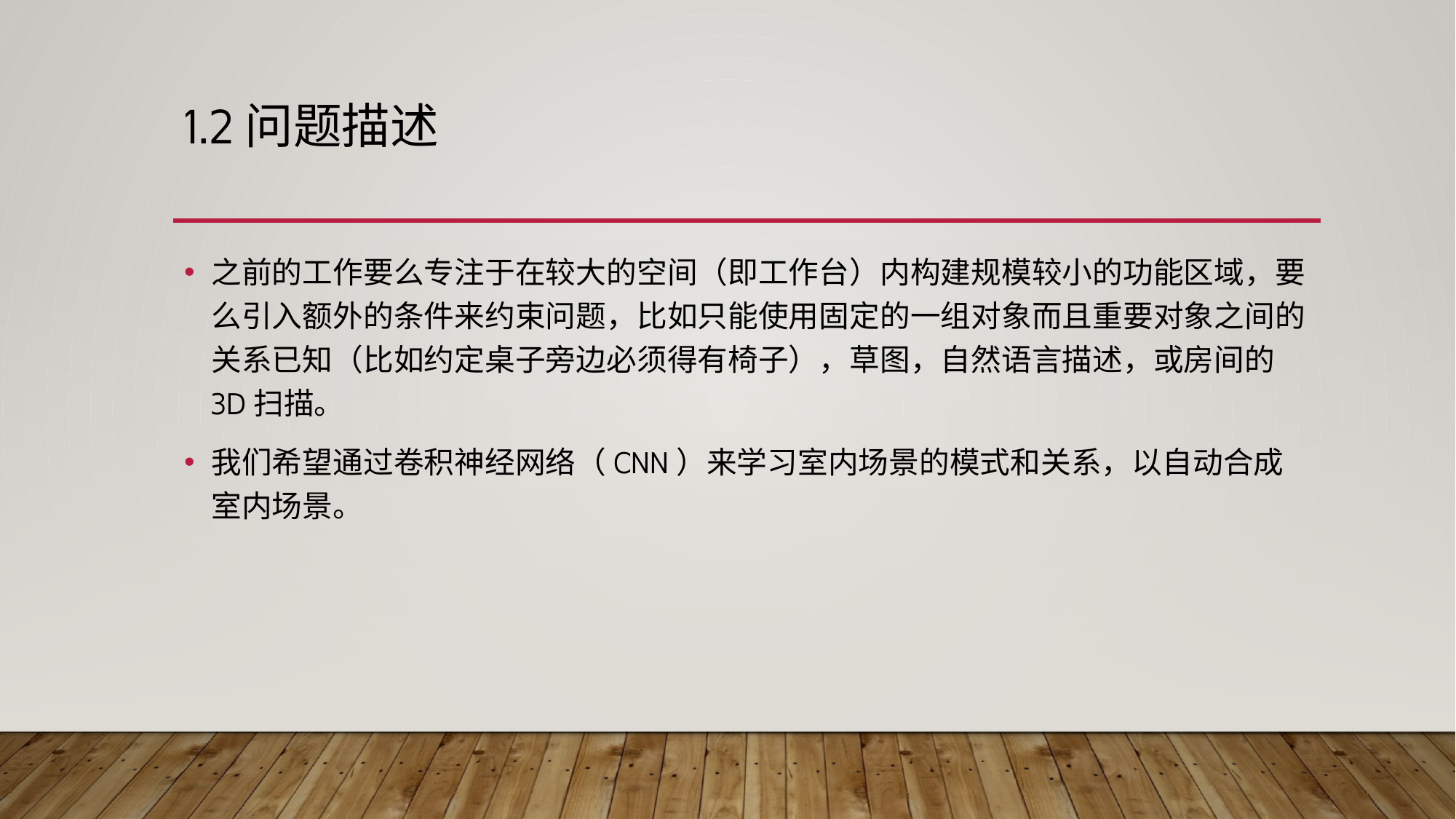

# 1.2问题描述
之前的工作要么专注于在较大的空间（即工作台）内构建规模较小的功能区域，要么引入额外的条件来约束问题，比如只能使用固定的一组对象而且重要对象之间的关系已知（比如约定桌子旁边必须得有椅子），草图，自然语言描述，或房间的3D扫描。
我们希望通过卷积神经网络（CNN）来学习室内场景的模式和关系，以自动合成室内场景。